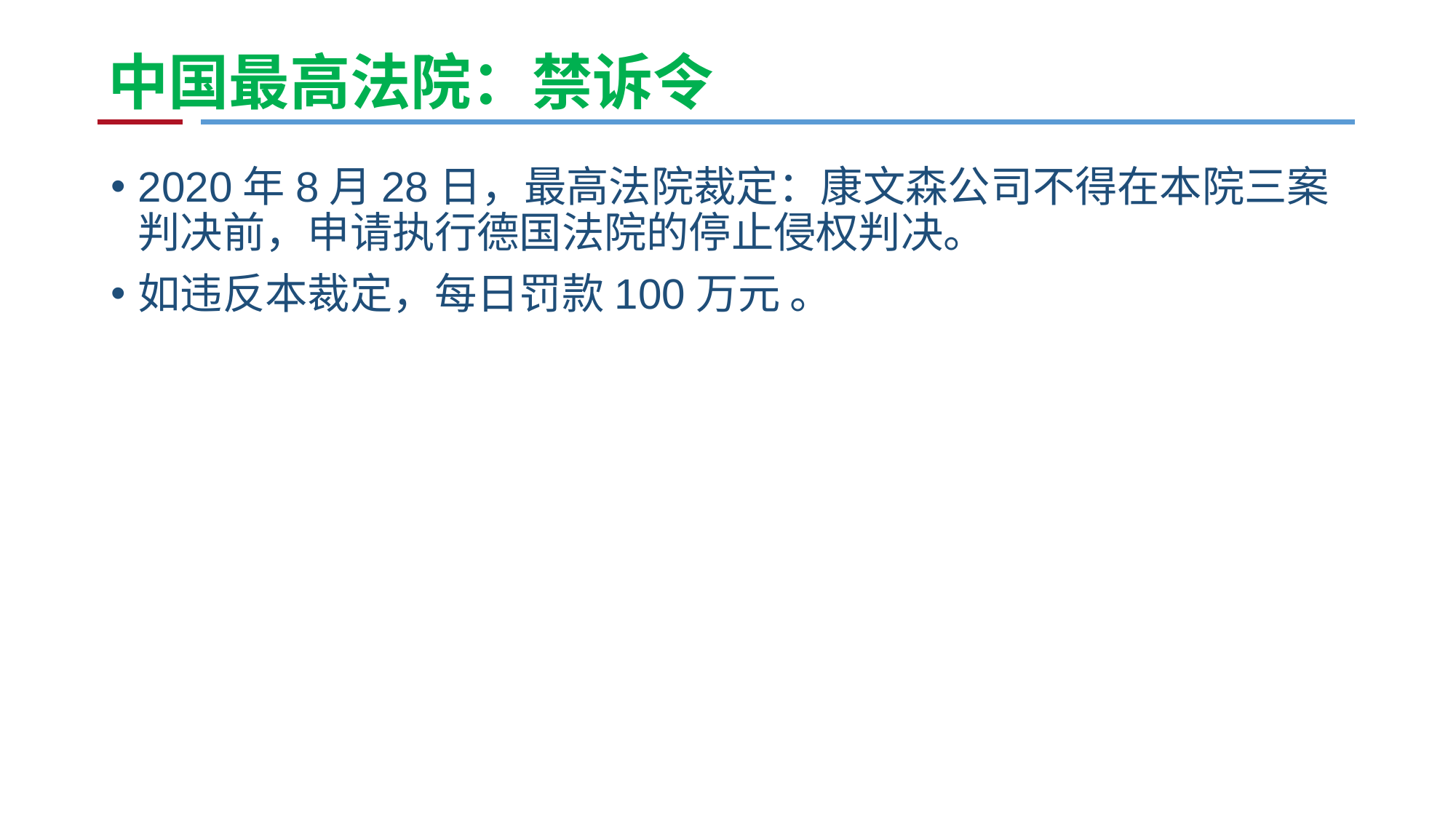

# 中国最高法院：禁诉令
2020年8月28日，最高法院裁定：康文森公司不得在本院三案判决前，申请执行德国法院的停止侵权判决。
如违反本裁定，每日罚款100万元 。